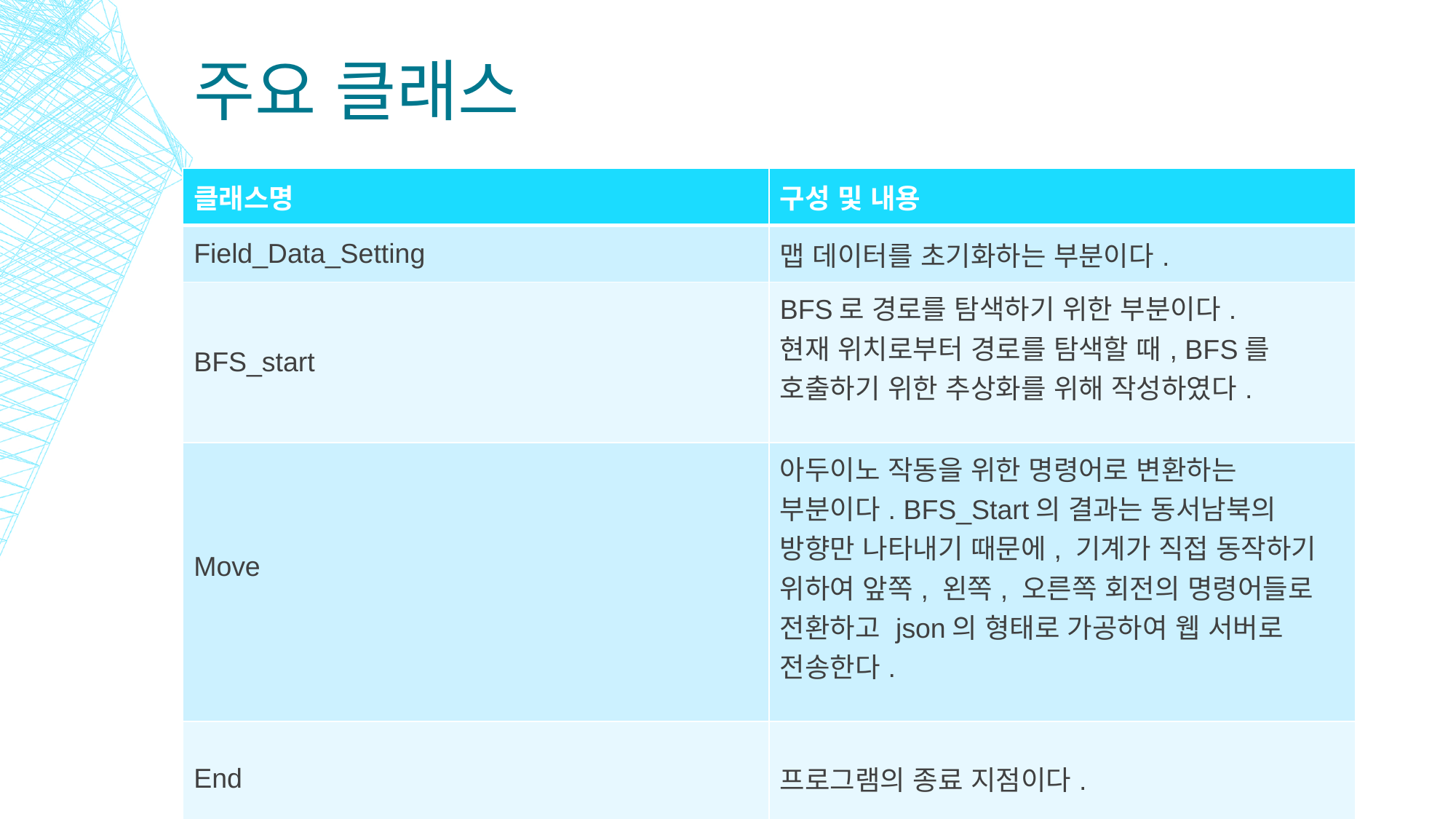

# 주요 클래스
| 클래스명 | 구성 및 내용 |
| --- | --- |
| Field\_Data\_Setting | 맵 데이터를 초기화하는 부분이다. |
| BFS\_start | BFS로 경로를 탐색하기 위한 부분이다. 현재 위치로부터 경로를 탐색할 때, BFS를 호출하기 위한 추상화를 위해 작성하였다. |
| Move | 아두이노 작동을 위한 명령어로 변환하는 부분이다. BFS\_Start의 결과는 동서남북의 방향만 나타내기 때문에, 기계가 직접 동작하기 위하여 앞쪽, 왼쪽, 오른쪽 회전의 명령어들로 전환하고 json의 형태로 가공하여 웹 서버로 전송한다. |
| End | 프로그램의 종료 지점이다. |